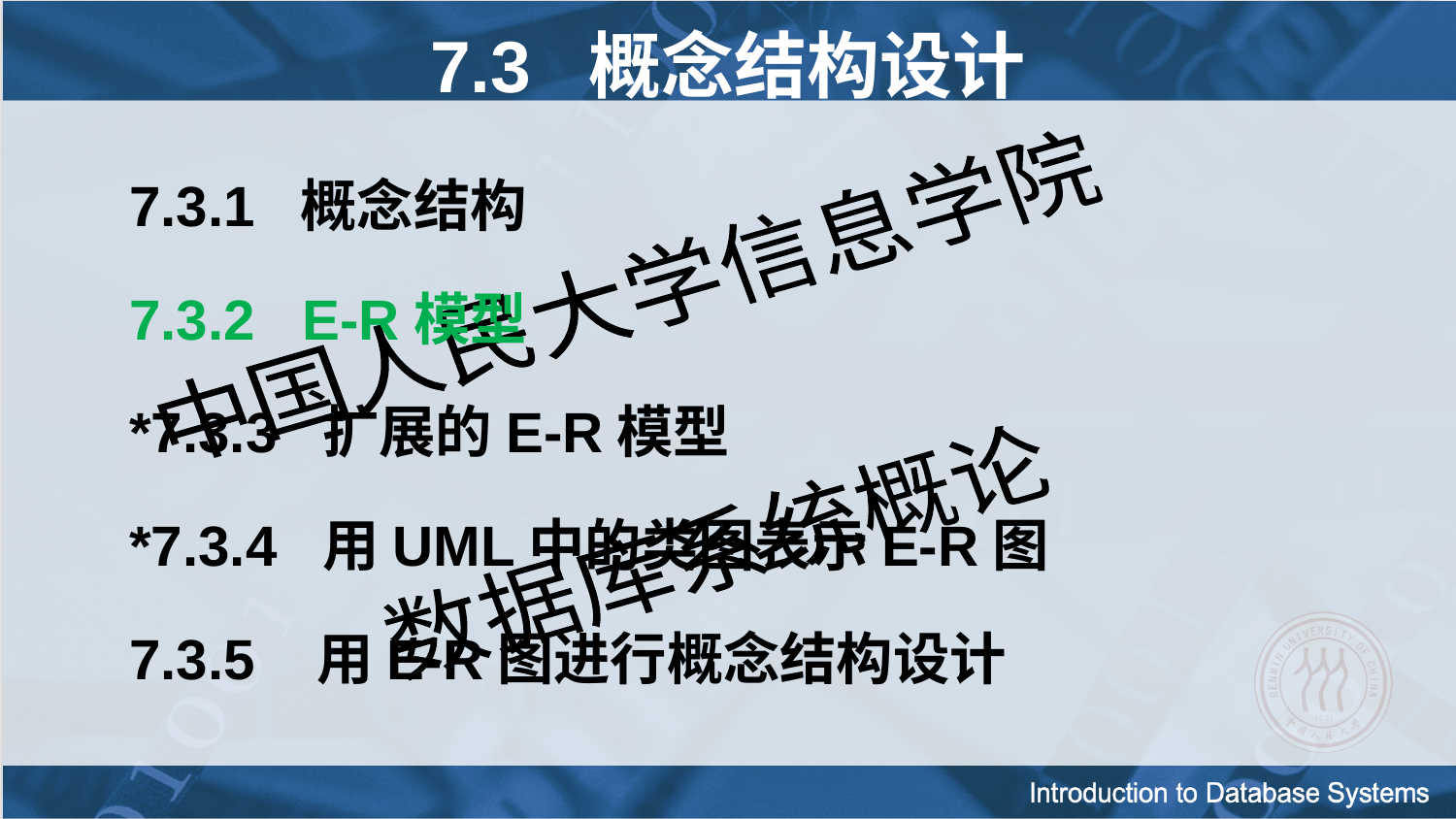

7.3  概念结构设计
7.3.1  概念结构
7.3.2   E-R模型
*7.3.3  扩展的E-R模型
*7.3.4  用UML中的类图表示E-R图
7.3.5   用E-R图进行概念结构设计